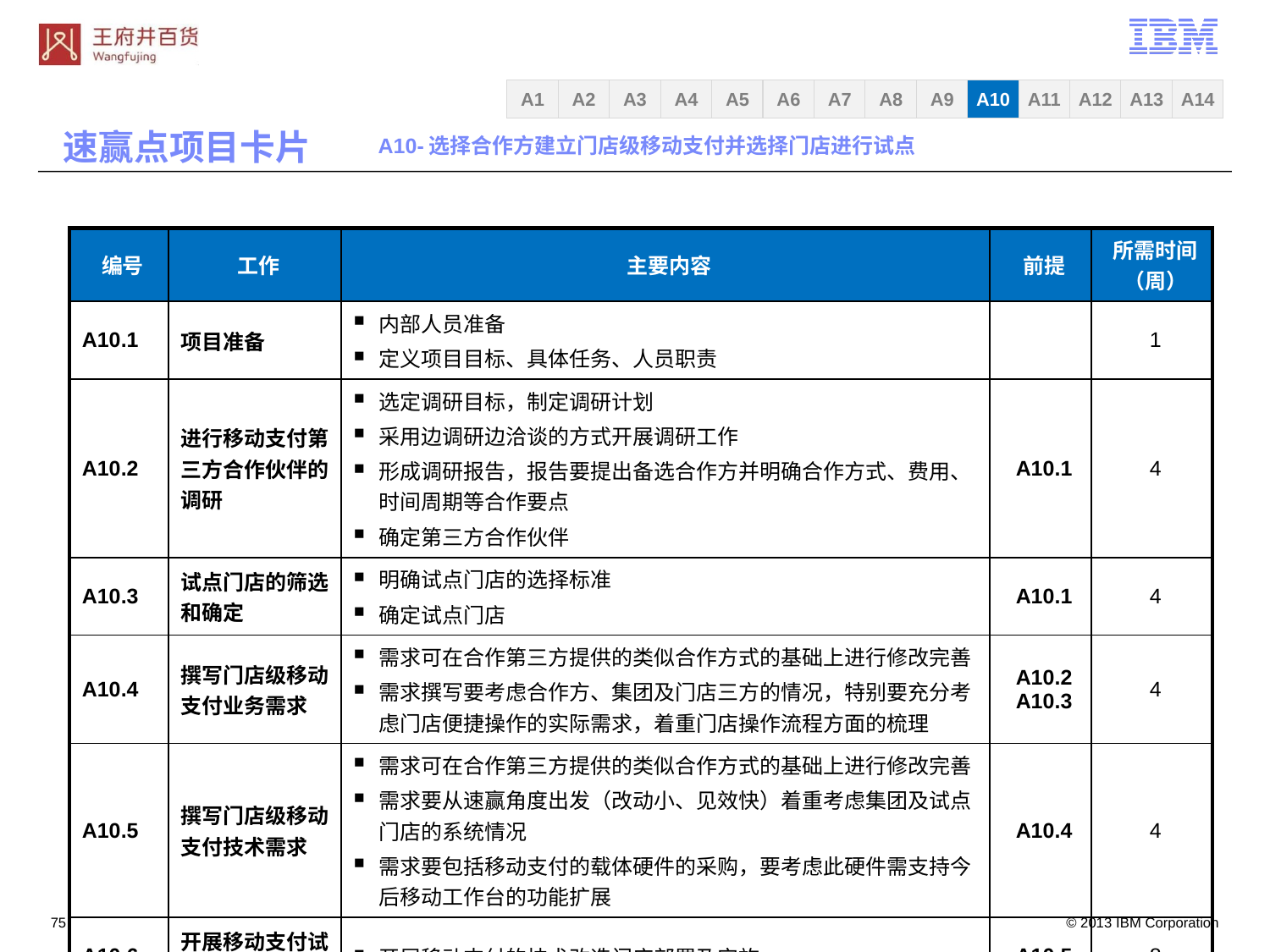

A3
A4
A5
A6
A7
A8
A9
A10
A11
A12
A13
A14
A1
A2
速赢点项目卡片
A10-选择合作方建立门店级移动支付并选择门店进行试点
| 编号 | 工作 | 主要内容 | 前提 | 所需时间（周） |
| --- | --- | --- | --- | --- |
| A10.1 | 项目准备 | 内部人员准备 定义项目目标、具体任务、人员职责 |  | 1 |
| A10.2 | 进行移动支付第三方合作伙伴的调研 | 选定调研目标，制定调研计划 采用边调研边洽谈的方式开展调研工作 形成调研报告，报告要提出备选合作方并明确合作方式、费用、时间周期等合作要点 确定第三方合作伙伴 | A10.1 | 4 |
| A10.3 | 试点门店的筛选和确定 | 明确试点门店的选择标准 确定试点门店 | A10.1 | 4 |
| A10.4 | 撰写门店级移动支付业务需求 | 需求可在合作第三方提供的类似合作方式的基础上进行修改完善 需求撰写要考虑合作方、集团及门店三方的情况，特别要充分考虑门店便捷操作的实际需求，着重门店操作流程方面的梳理 | A10.2 A10.3 | 4 |
| A10.5 | 撰写门店级移动支付技术需求 | 需求可在合作第三方提供的类似合作方式的基础上进行修改完善 需求要从速赢角度出发（改动小、见效快）着重考虑集团及试点门店的系统情况 需求要包括移动支付的载体硬件的采购，要考虑此硬件需支持今后移动工作台的功能扩展 | A10.4 | 4 |
| A10.6 | 开展移动支付试点的实施 | 开展移动支付的技术改造门店部署及实施 | A10.5 | 8 |
75